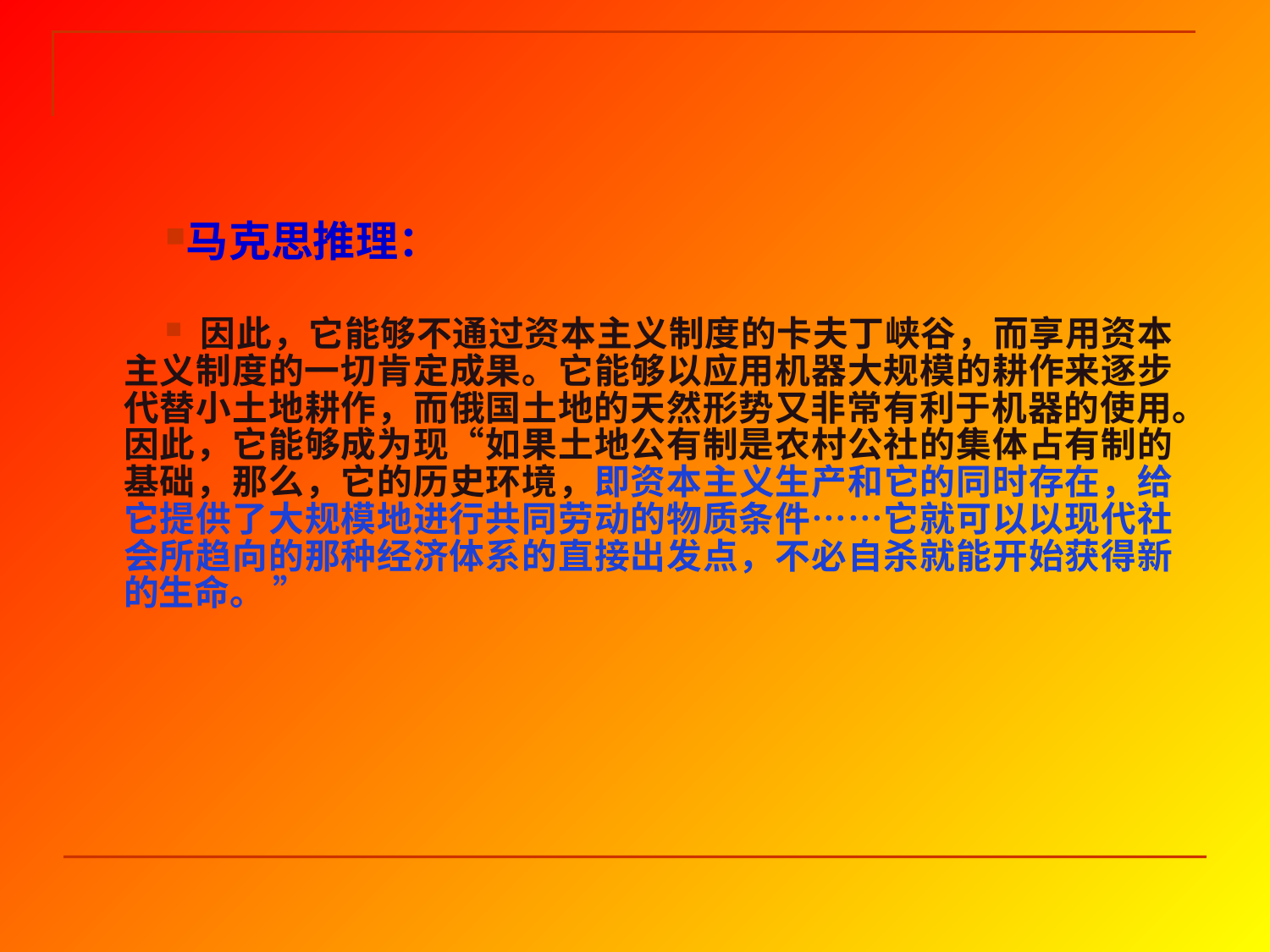

马克思推理：

 因此，它能够不通过资本主义制度的卡夫丁峡谷，而享用资本主义制度的一切肯定成果。它能够以应用机器大规模的耕作来逐步代替小土地耕作，而俄国土地的天然形势又非常有利于机器的使用。因此，它能够成为现“如果土地公有制是农村公社的集体占有制的基础，那么，它的历史环境，即资本主义生产和它的同时存在，给它提供了大规模地进行共同劳动的物质条件……它就可以以现代社会所趋向的那种经济体系的直接出发点，不必自杀就能开始获得新的生命。 ”